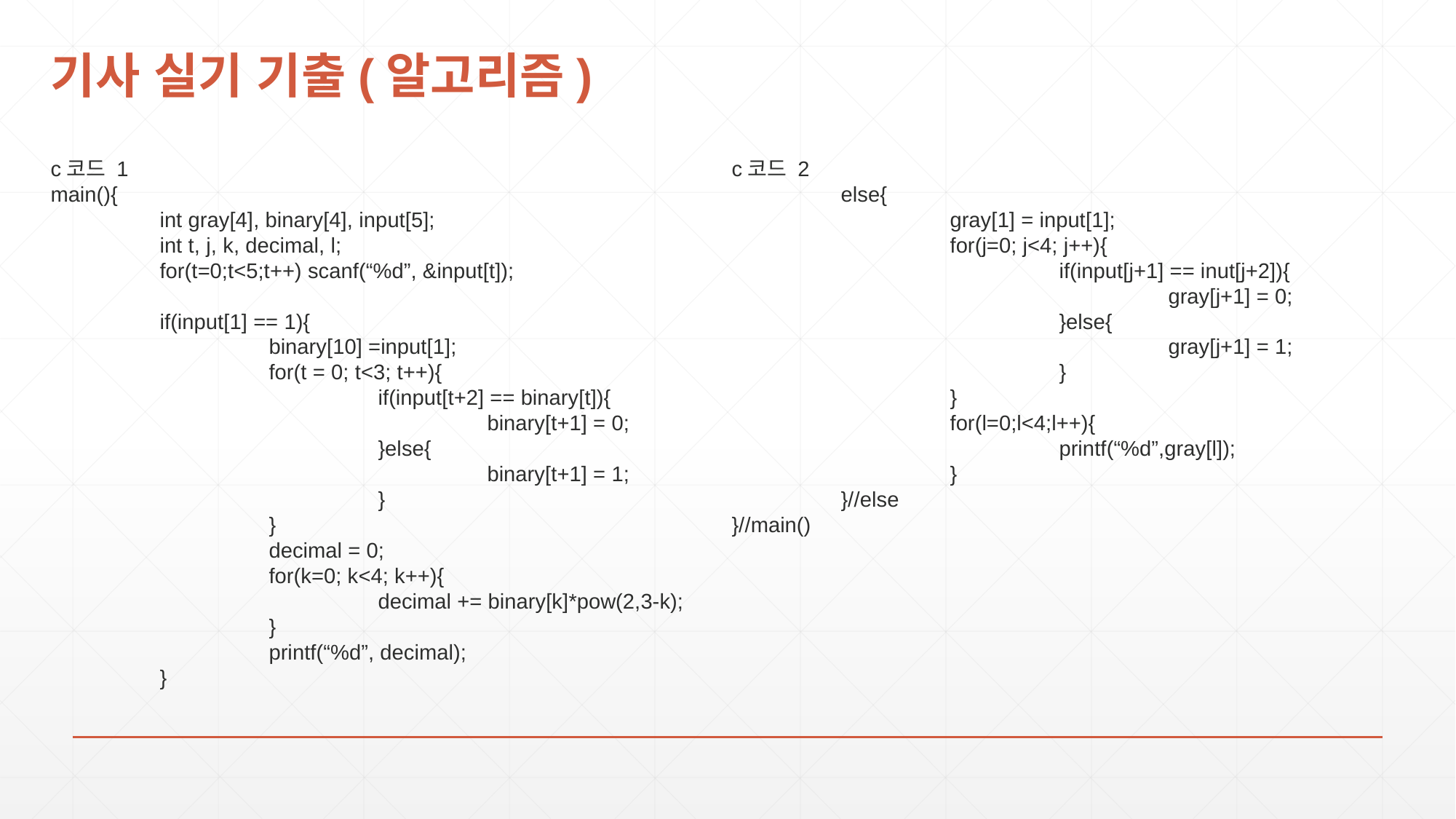

# 기사 실기 기출(알고리즘)
c코드 1
main(){
	int gray[4], binary[4], input[5];
	int t, j, k, decimal, l;
	for(t=0;t<5;t++) scanf(“%d”, &input[t]);

	if(input[1] == 1){
		binary[10] =input[1];
		for(t = 0; t<3; t++){
			if(input[t+2] == binary[t]){
				binary[t+1] = 0;
			}else{
				binary[t+1] = 1;
			}
		}
		decimal = 0;
		for(k=0; k<4; k++){
			decimal += binary[k]*pow(2,3-k);
		}
		printf(“%d”, decimal);
 	}
c코드 2
	else{
		gray[1] = input[1];
		for(j=0; j<4; j++){
			if(input[j+1] == inut[j+2]){
				gray[j+1] = 0;
			}else{
				gray[j+1] = 1;
			}
		}
		for(l=0;l<4;l++){
			printf(“%d”,gray[l]);
		}
	}//else
}//main()